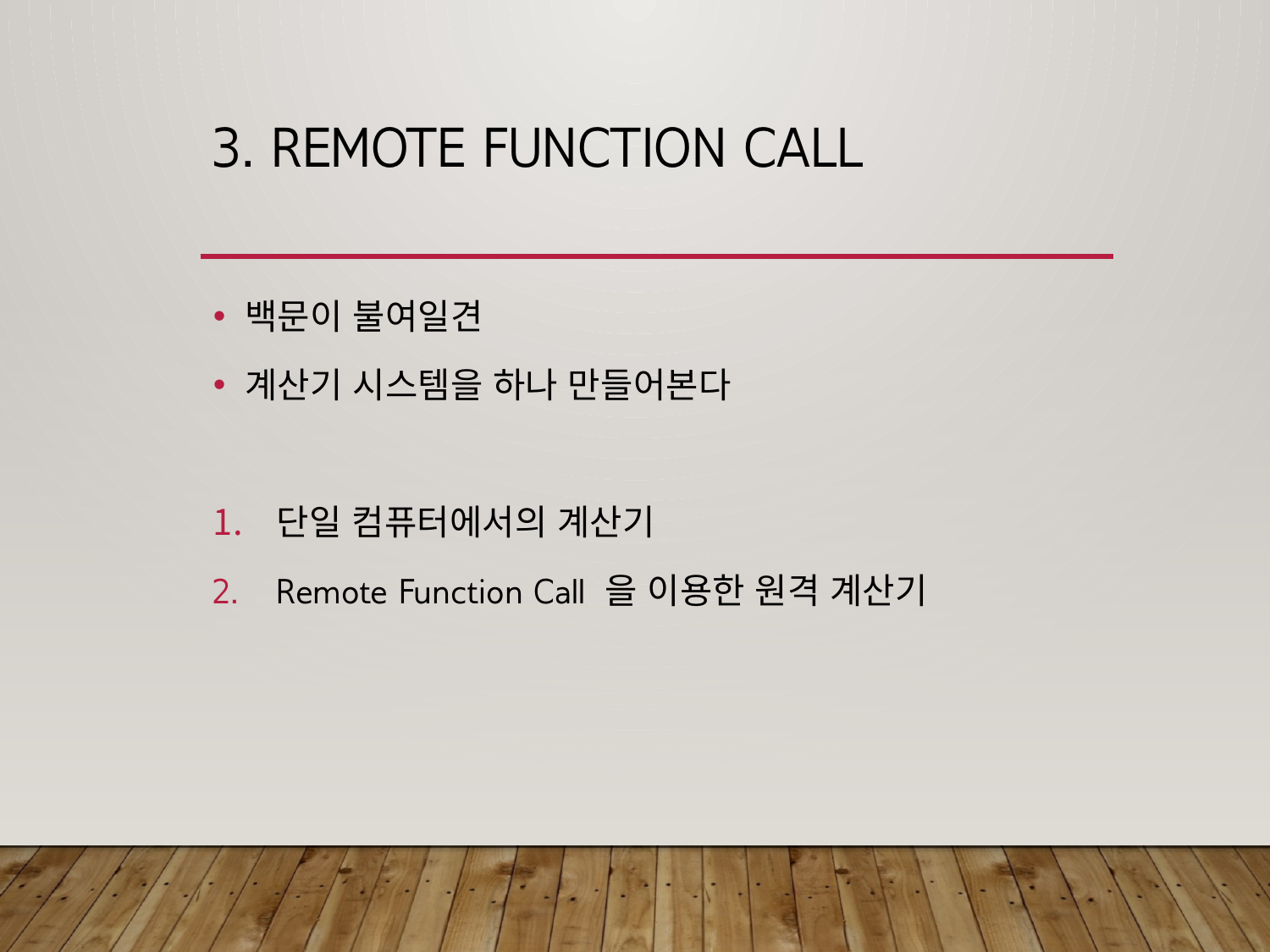

# 3. Remote Function Call
백문이 불여일견
계산기 시스템을 하나 만들어본다

단일 컴퓨터에서의 계산기
Remote Function Call 을 이용한 원격 계산기